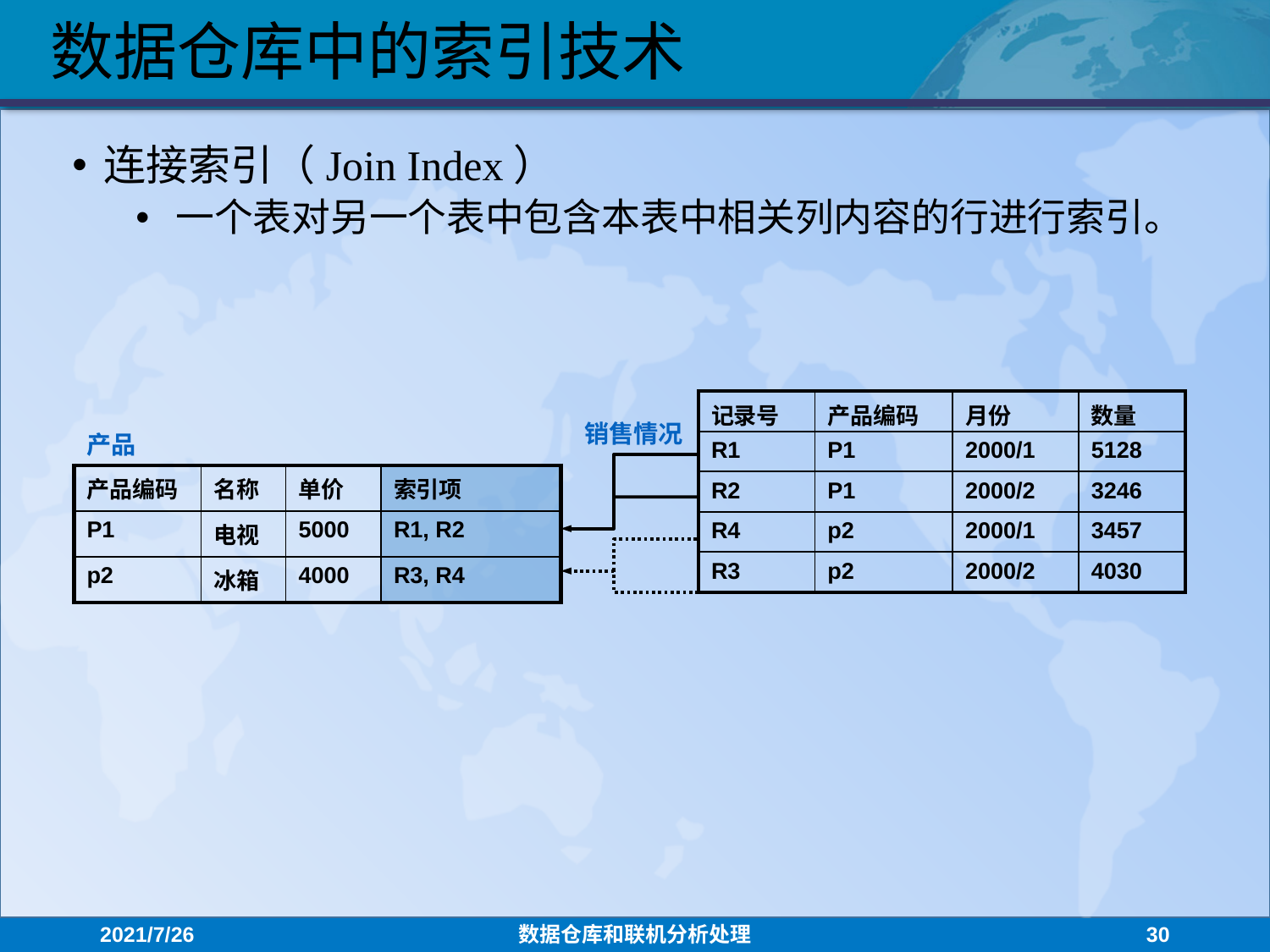

数据仓库中的索引技术
连接索引（Join Index）
一个表对另一个表中包含本表中相关列内容的行进行索引。
| 记录号 | 产品编码 | 月份 | 数量 |
| --- | --- | --- | --- |
| R1 | P1 | 2000/1 | 5128 |
| R2 | P1 | 2000/2 | 3246 |
| R4 | p2 | 2000/1 | 3457 |
| R3 | p2 | 2000/2 | 4030 |
销售情况
产品

| 产品编码 | 名称 | 单价 | 索引项 |
| --- | --- | --- | --- |
| P1 | 电视 | 5000 | R1, R2 |
| p2 | 冰箱 | 4000 | R3, R4 |

2021/7/26
数据仓库和联机分析处理
30